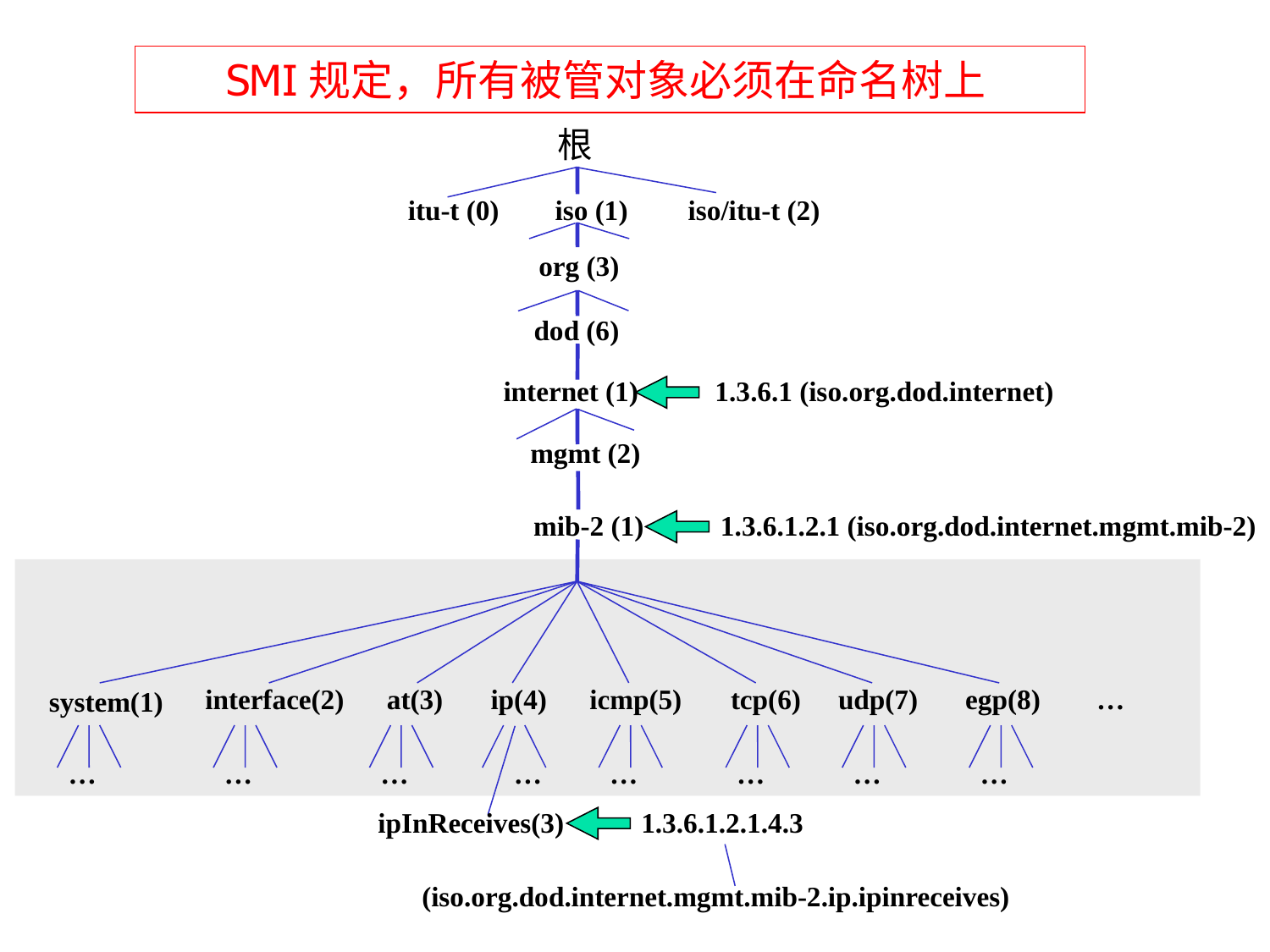

# SMI规定，所有被管对象必须在命名树上
根

itu-t (0)
iso (1)
iso/itu-t (2)

org (3)

dod (6)

internet (1)           1.3.6.1 (iso.org.dod.internet)

mgmt (2)

mib-2 (1)           1.3.6.1.2.1 (iso.org.dod.internet.mgmt.mib-2)

interface(2)
at(3)
ip(4)
icmp(5)
tcp(6)
udp(7)
egp(8)
…
system(1)

…
…
…
…
…
…
…
…
ipInReceives(3)
1.3.6.1.2.1.4.3

(iso.org.dod.internet.mgmt.mib-2.ip.ipinreceives)